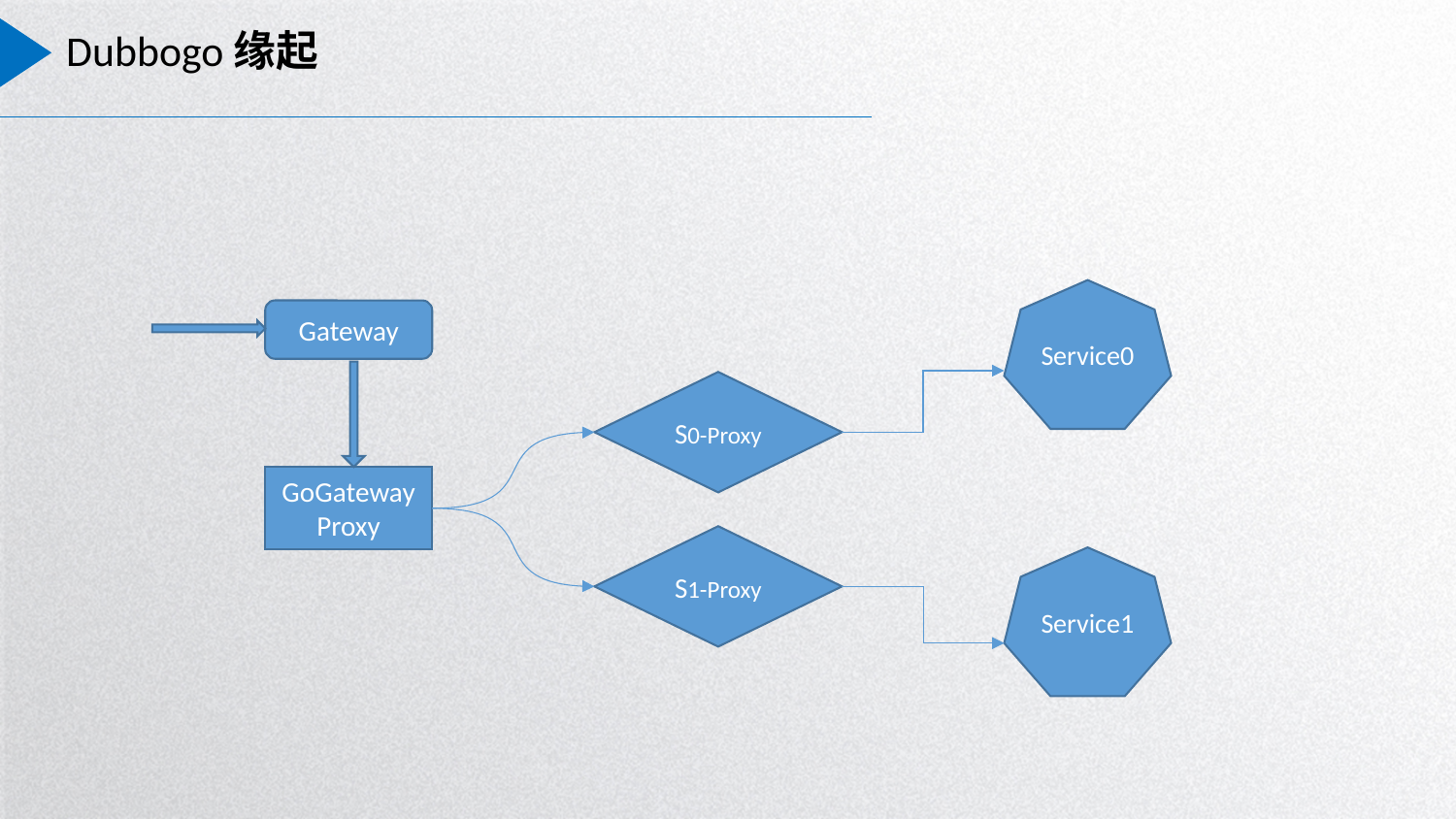

# Dubbogo缘起

Service0
Gateway

S0-Proxy
GoGateway
Proxy
S1-Proxy
Service1